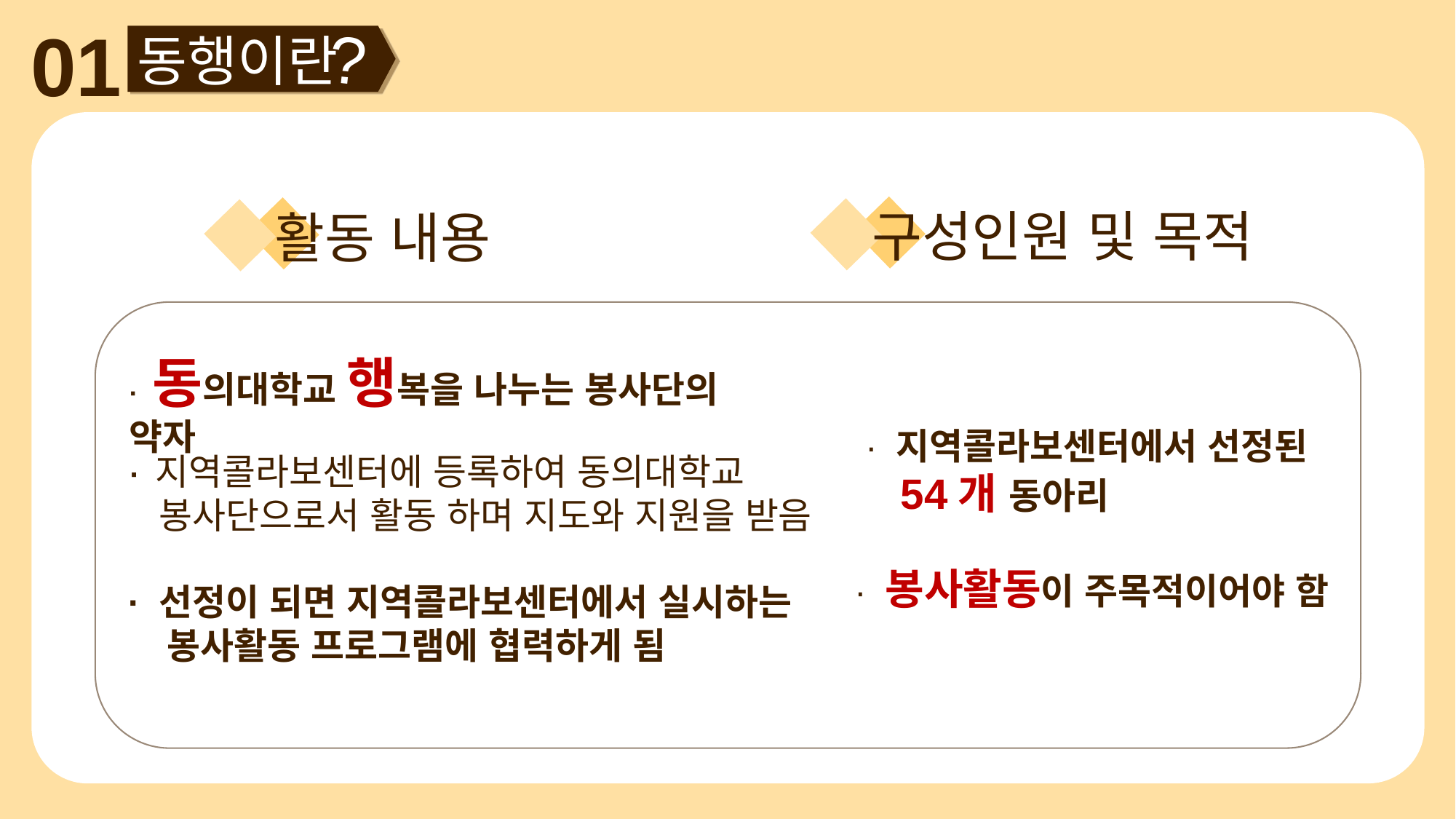

01
?
동행이란

구성인원 및 목적
활동 내용

· 동의대학교 행복을 나누는 봉사단의 약자

· 지역콜라보센터에 등록하여 동의대학교
  봉사단으로서 활동 하며 지도와 지원을 받음
· 지역콜라보센터에서 선정된
   54개 동아리
 · 봉사활동이 주목적이어야 함
· 선정이 되면 지역콜라보센터에서 실시하는
   봉사활동 프로그램에 협력하게 됨